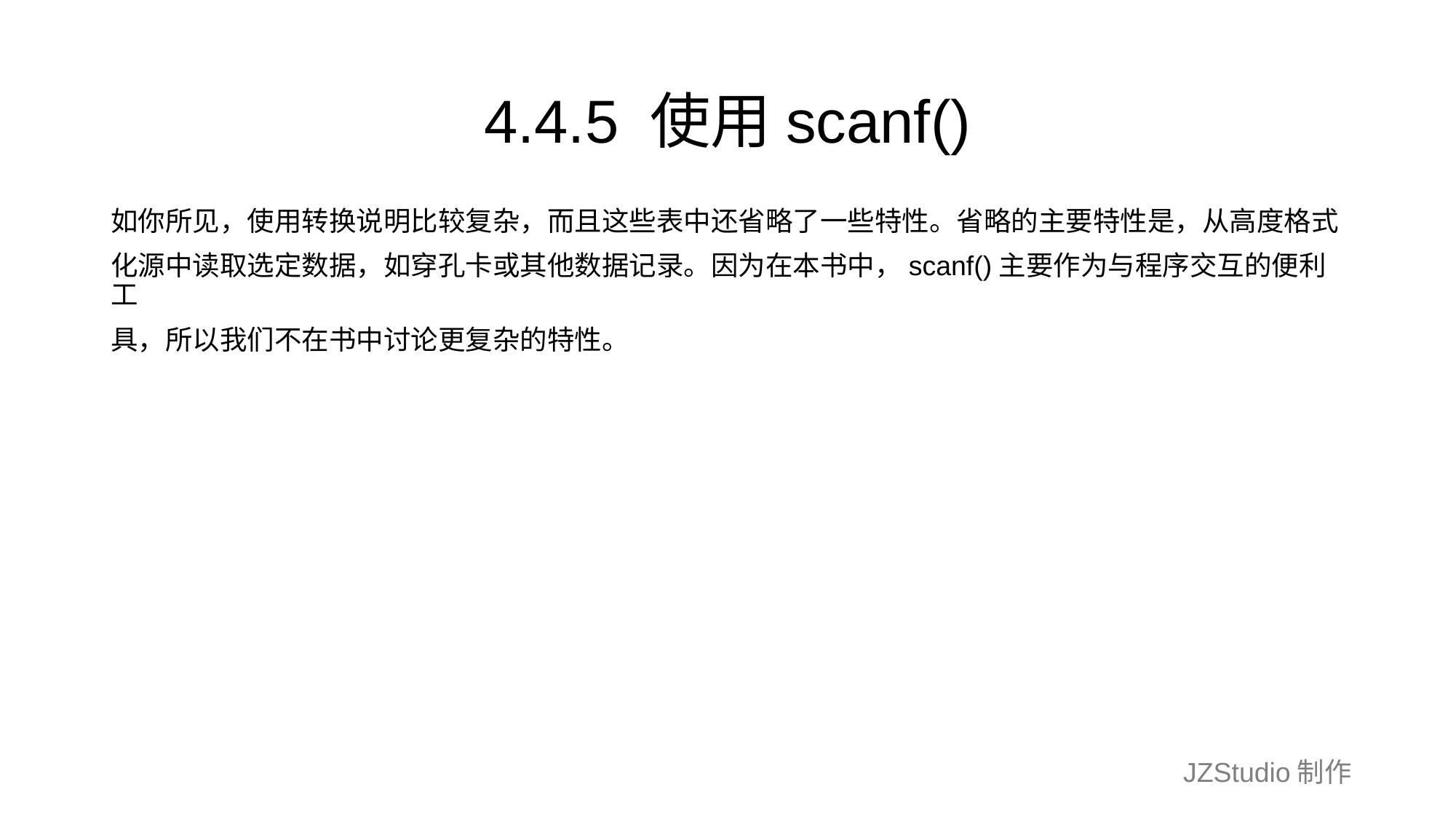

# 4.4.5 使用scanf()
如你所见，使用转换说明比较复杂，而且这些表中还省略了一些特性。省略的主要特性是，从高度格式
化源中读取选定数据，如穿孔卡或其他数据记录。因为在本书中，scanf()主要作为与程序交互的便利工
具，所以我们不在书中讨论更复杂的特性。